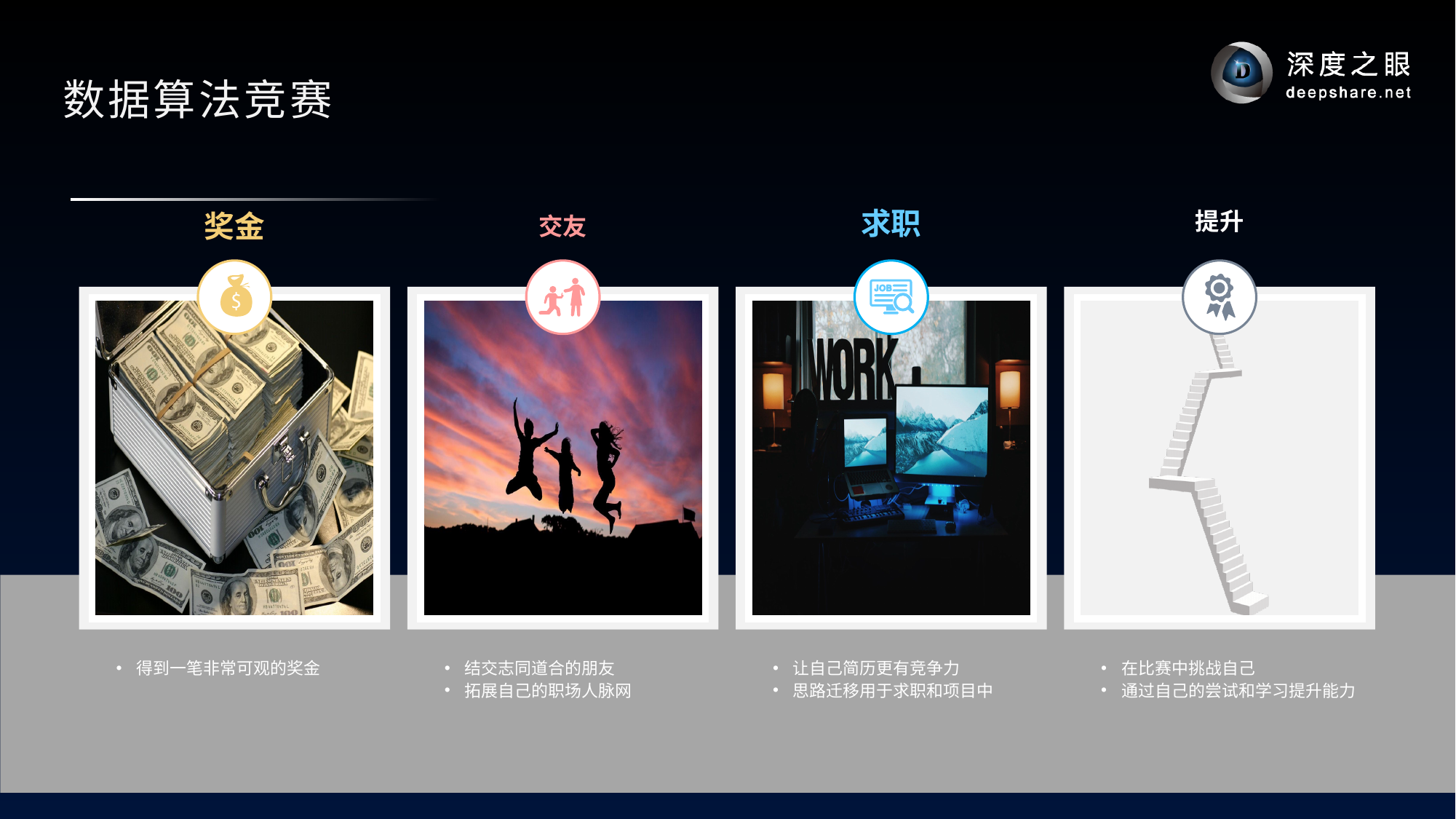

# 数据算法竞赛
求职

奖金

提升

交友

得到一笔非常可观的奖金
结交志同道合的朋友
拓展自己的职场人脉网
让自己简历更有竞争力
思路迁移用于求职和项目中
在比赛中挑战自己
通过自己的尝试和学习提升能力